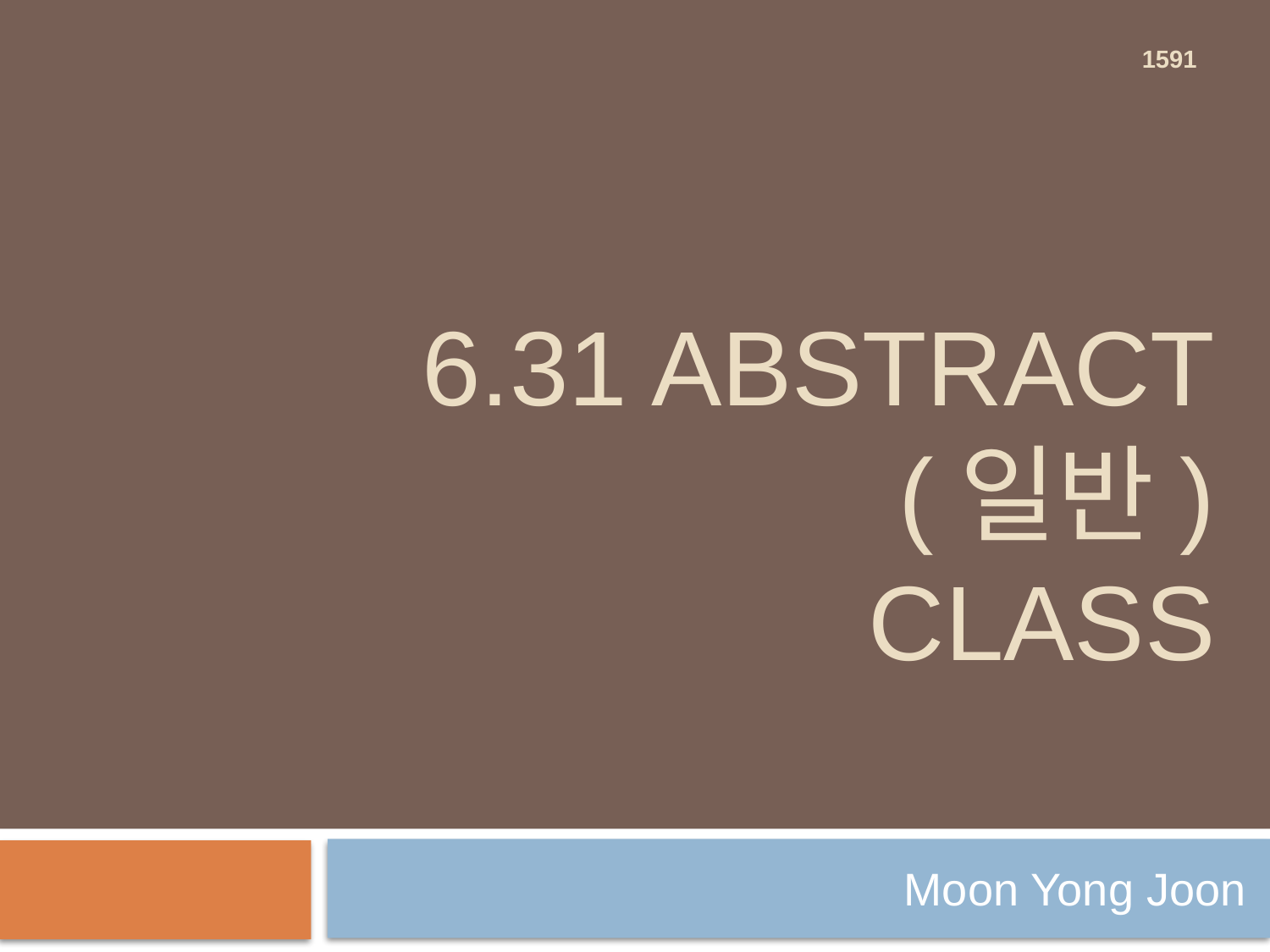

1591
# 6.31 Abstract (일반) class
Moon Yong Joon